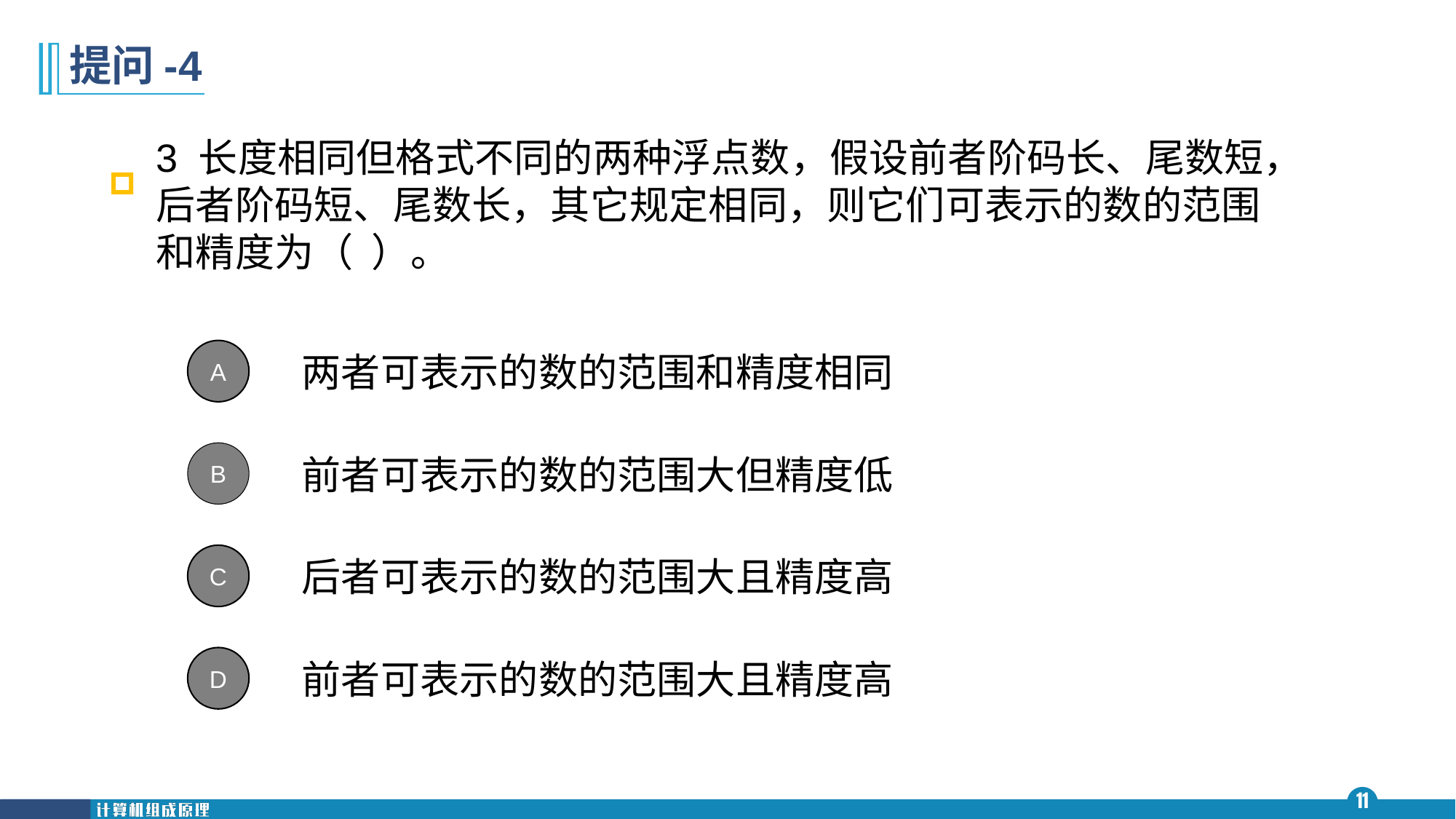

# 提问-4
3 长度相同但格式不同的两种浮点数，假设前者阶码长、尾数短，后者阶码短、尾数长，其它规定相同，则它们可表示的数的范围和精度为（  ）。

两者可表示的数的范围和精度相同
A
前者可表示的数的范围大但精度低
B
后者可表示的数的范围大且精度高
C
前者可表示的数的范围大且精度高
D